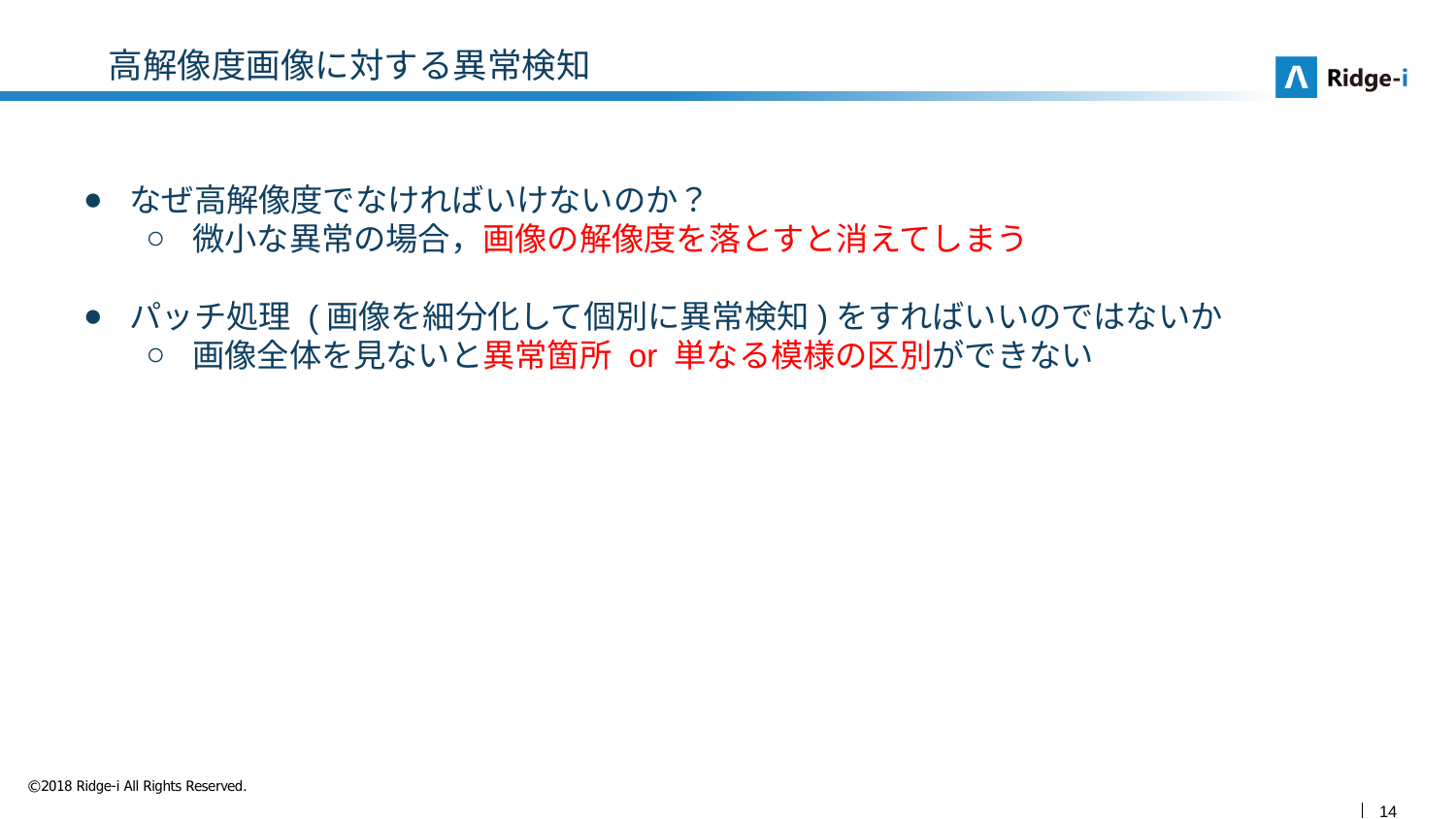

# 高解像度画像に対する異常検知
なぜ高解像度でなければいけないのか？
微小な異常の場合，画像の解像度を落とすと消えてしまう

パッチ処理 (画像を細分化して個別に異常検知)をすればいいのではないか
画像全体を見ないと異常箇所 or 単なる模様の区別ができない